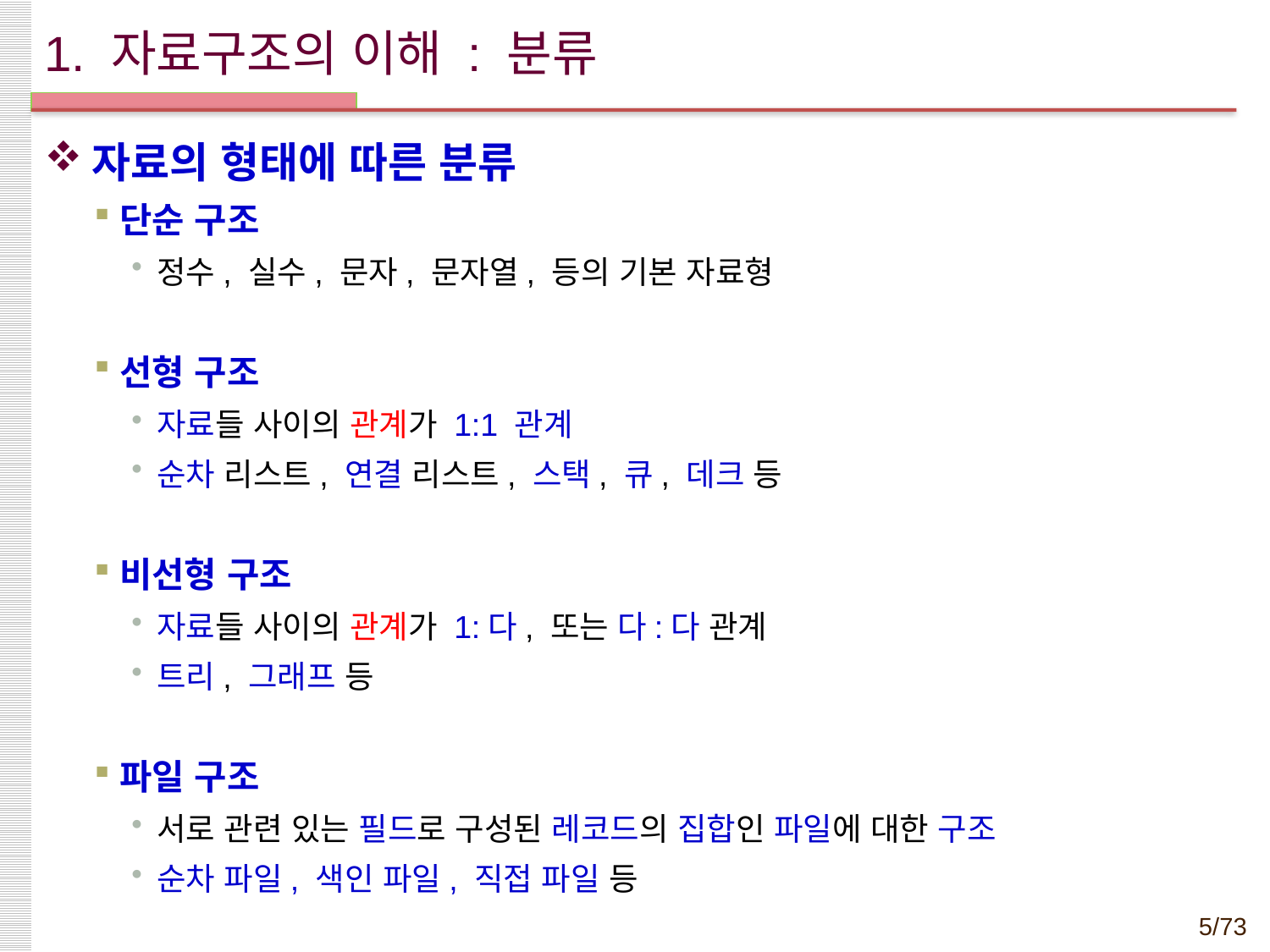

# 1. 자료구조의 이해 : 분류
자료의 형태에 따른 분류
단순 구조
정수, 실수, 문자, 문자열, 등의 기본 자료형

선형 구조
자료들 사이의 관계가 1:1 관계
순차 리스트, 연결 리스트, 스택, 큐, 데크 등

비선형 구조
자료들 사이의 관계가 1:다, 또는 다:다 관계
트리, 그래프 등

파일 구조
서로 관련 있는 필드로 구성된 레코드의 집합인 파일에 대한 구조
순차 파일, 색인 파일, 직접 파일 등